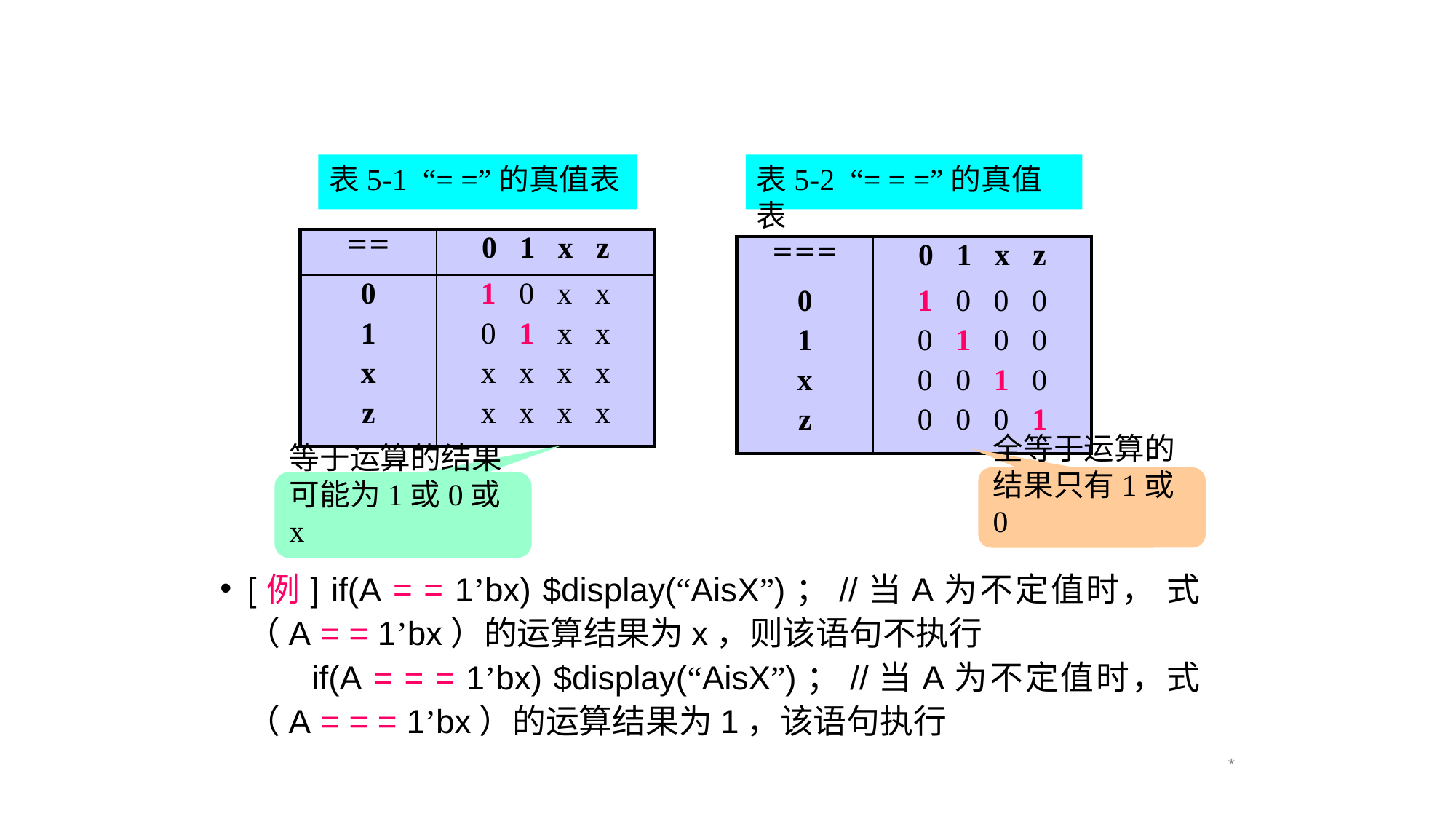

表5-1  “= =”的真值表
表5-2  “= = =”的真值表
| == | 0 1 x z |
| --- | --- |
| 0 1 x z | 1 0 x x 0 1 x x x x x x x x x x |
| === | 0 1 x z |
| --- | --- |
| 0 1 x z | 1 0 0 0 0 1 0 0 0 0 1 0 0 0 0 1 |
全等于运算的结果只有1或0
等于运算的结果可能为1或0或x

[例] if(A = = 1’bx) $display(“AisX”)；//当A为不定值时， 式（A = = 1’bx）的运算结果为x，则该语句不执行
        if(A = = = 1’bx) $display(“AisX”)；//当A为不定值时，式（A = = = 1’bx）的运算结果为1，该语句执行

*